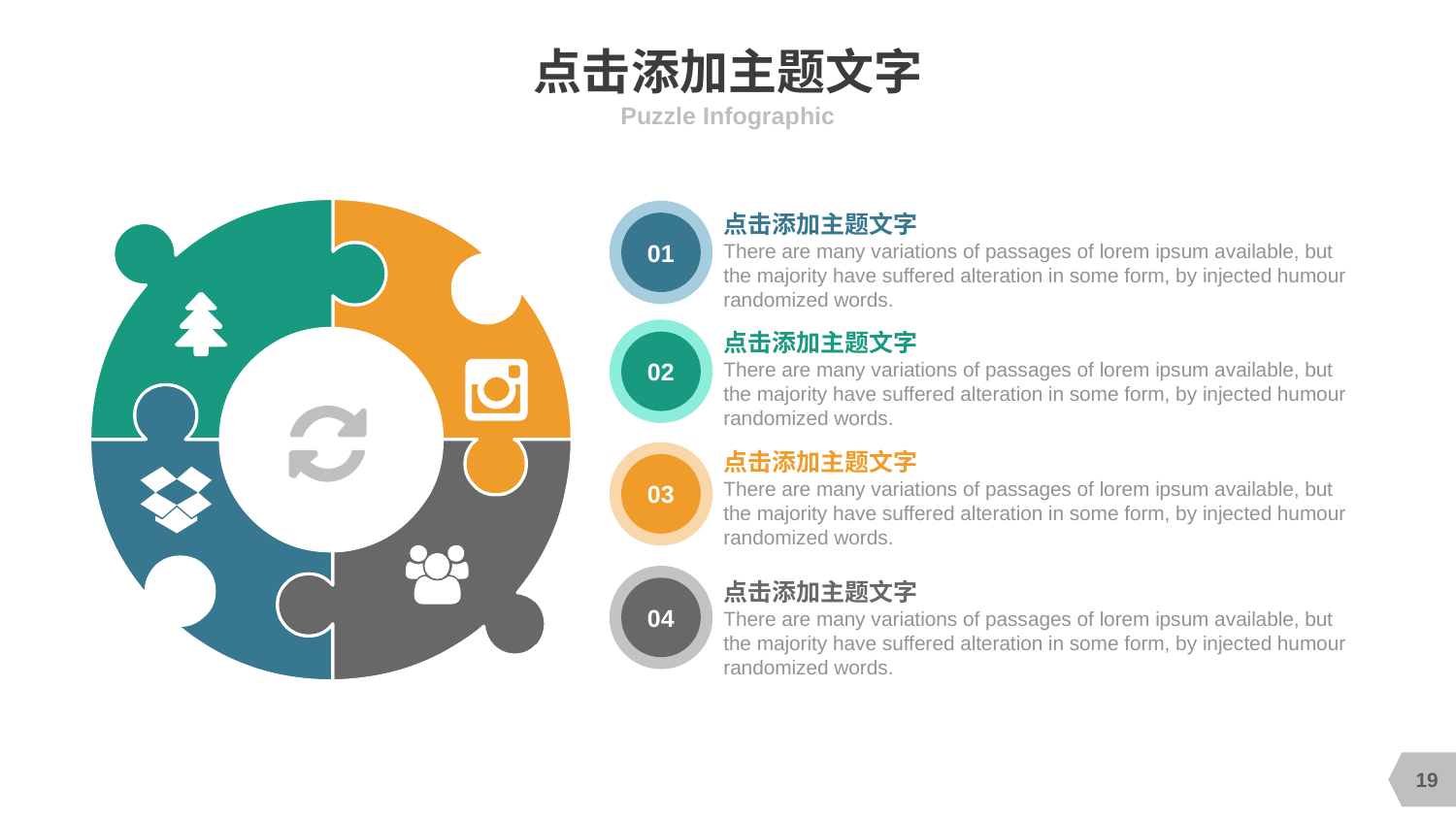

# 点击添加主题文字
Puzzle Infographic

01
点击添加主题文字
There are many variations of passages of lorem ipsum available, but the majority have suffered alteration in some form, by injected humour randomized words.

02
点击添加主题文字
There are many variations of passages of lorem ipsum available, but the majority have suffered alteration in some form, by injected humour randomized words.

点击添加主题文字
There are many variations of passages of lorem ipsum available, but the majority have suffered alteration in some form, by injected humour randomized words.

03

04
点击添加主题文字
There are many variations of passages of lorem ipsum available, but the majority have suffered alteration in some form, by injected humour randomized words.
19